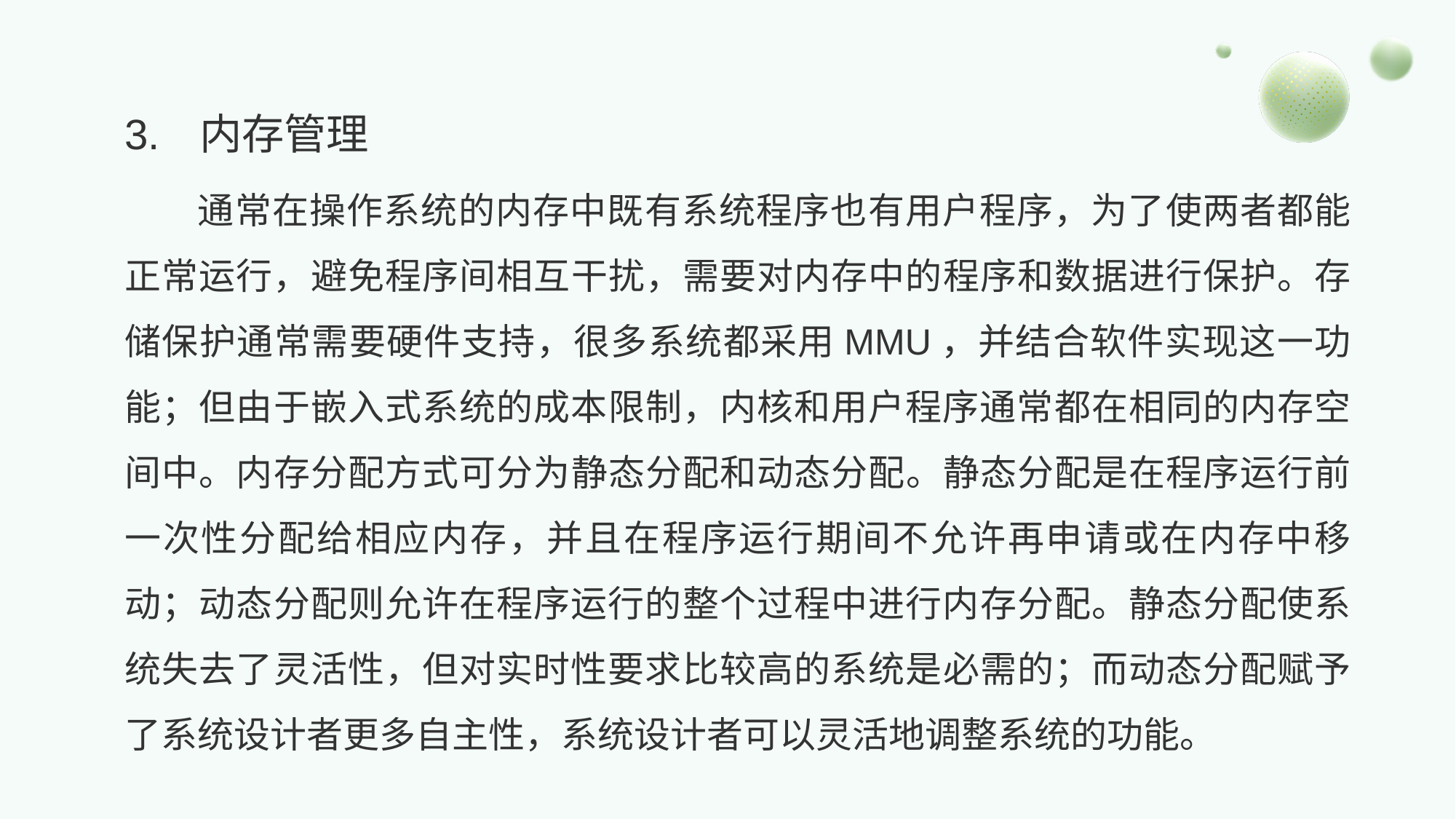

3.	  内存管理
通常在操作系统的内存中既有系统程序也有用户程序，为了使两者都能正常运行，避免程序间相互干扰，需要对内存中的程序和数据进行保护。存储保护通常需要硬件支持，很多系统都采用MMU，并结合软件实现这一功能；但由于嵌入式系统的成本限制，内核和用户程序通常都在相同的内存空间中。内存分配方式可分为静态分配和动态分配。静态分配是在程序运行前一次性分配给相应内存，并且在程序运行期间不允许再申请或在内存中移动；动态分配则允许在程序运行的整个过程中进行内存分配。静态分配使系统失去了灵活性，但对实时性要求比较高的系统是必需的；而动态分配赋予了系统设计者更多自主性，系统设计者可以灵活地调整系统的功能。